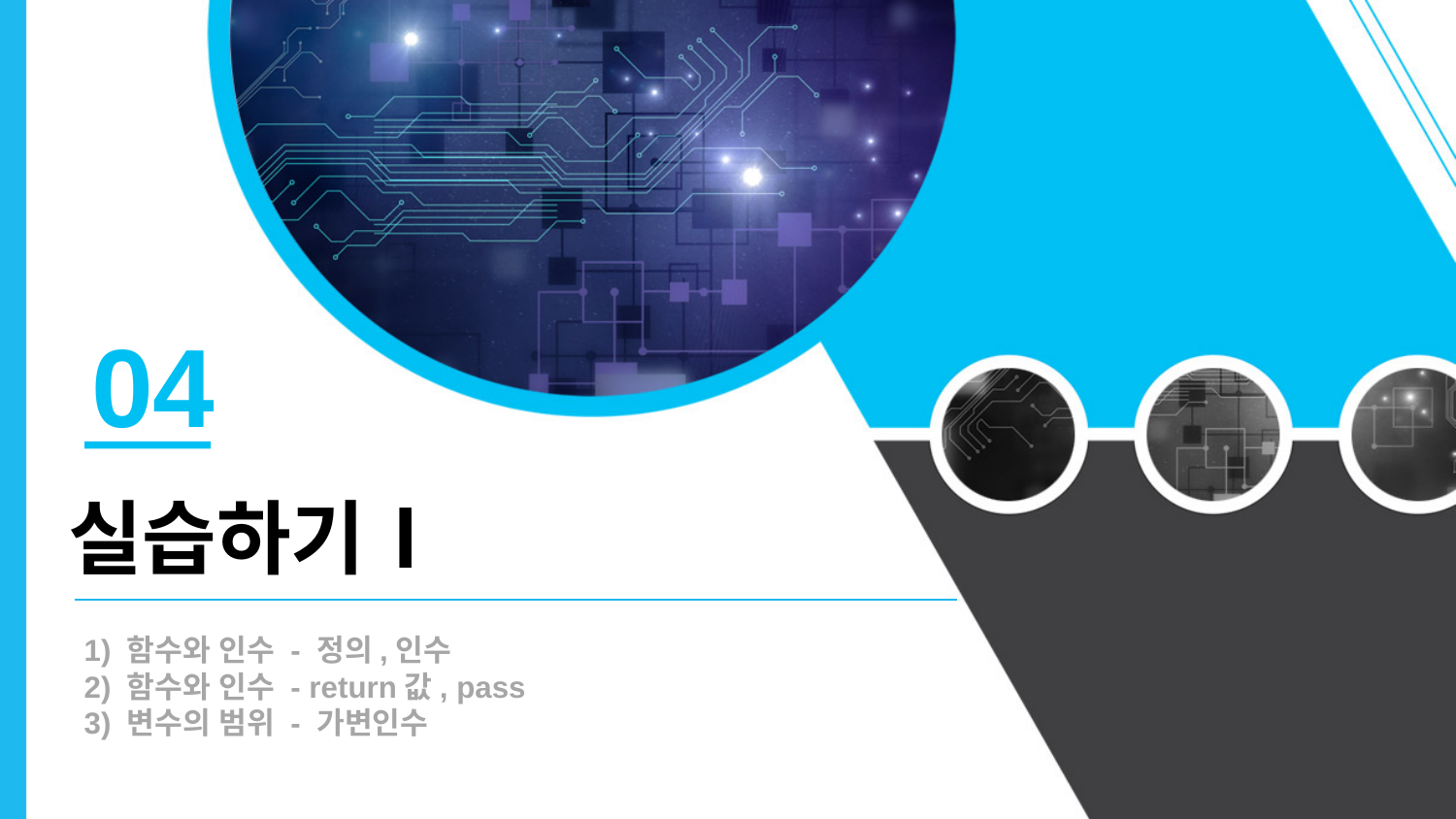

04

실습하기Ⅰ
1) 함수와 인수 - 정의,인수
2) 함수와 인수 - return값, pass
3) 변수의 범위 - 가변인수